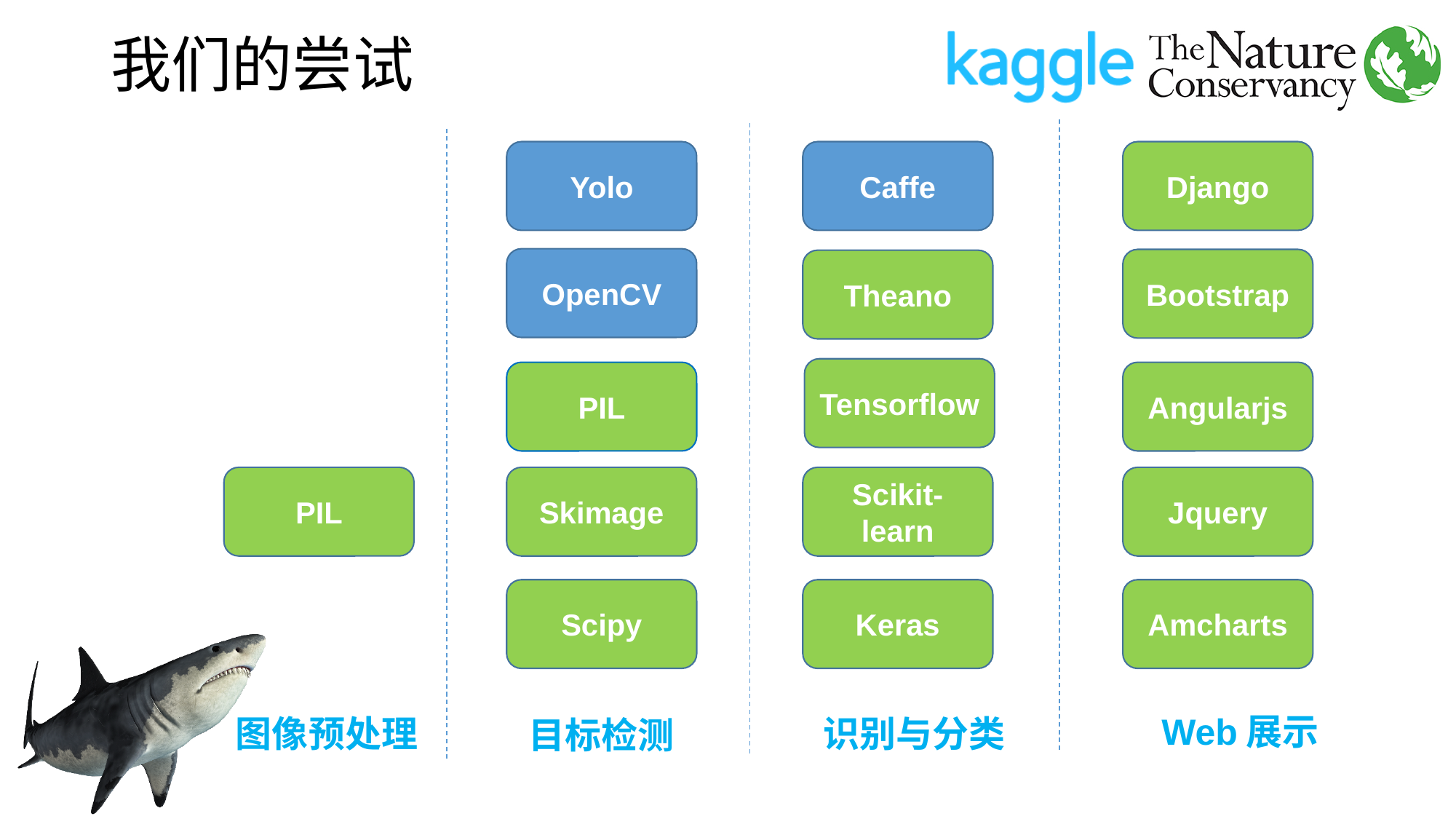

# 我们的尝试
Yolo
Caffe
Django
OpenCV
Bootstrap
Theano
Tensorflow
PIL
Angularjs
PIL
Skimage
Scikit-learn
Jquery
Scipy
Keras
Amcharts
Web展示
图像预处理
识别与分类
目标检测